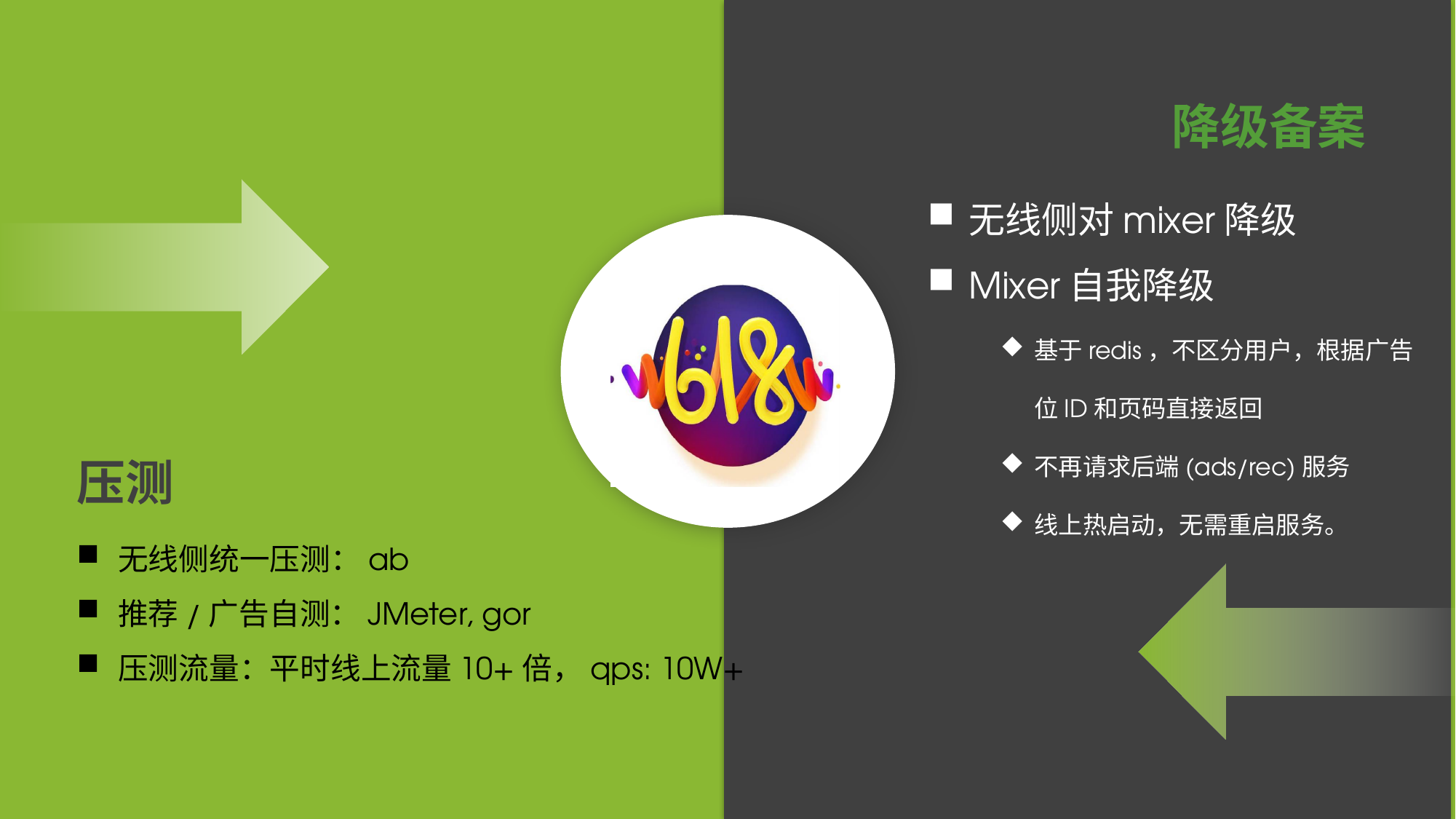

降级备案

无线侧对mixer降级
Mixer自我降级
基于redis，不区分用户，根据广告位ID和页码直接返回
不再请求后端(ads/rec)服务
线上热启动，无需重启服务。

### Chart

| Category |
|---|
压测

无线侧统一压测：ab
推荐/广告自测：JMeter, gor
压测流量：平时线上流量10+倍，qps: 10W+